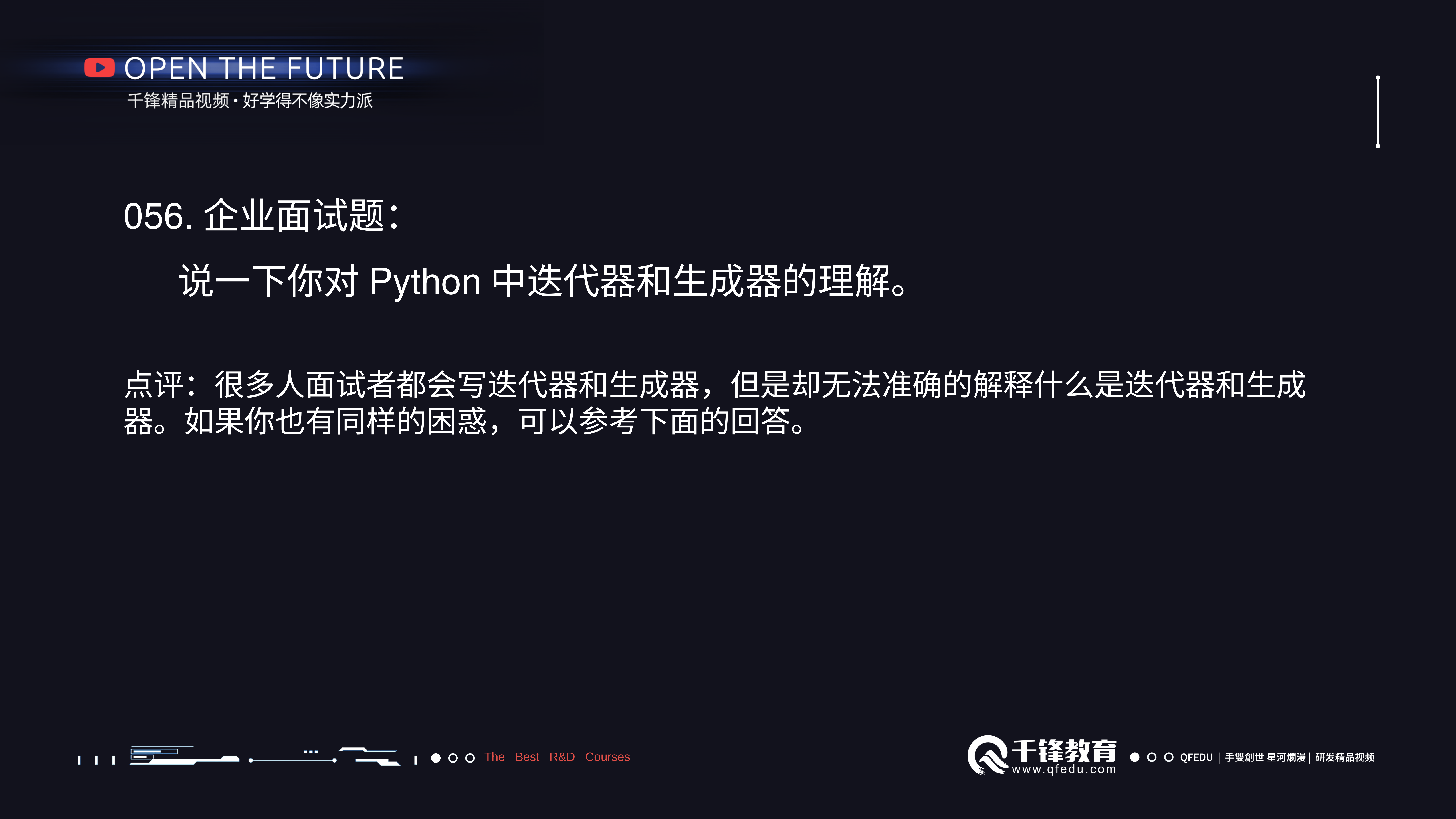

056.企业面试题：
说一下你对Python中迭代器和生成器的理解。
点评：很多人面试者都会写迭代器和生成器，但是却无法准确的解释什么是迭代器和生成器。如果你也有同样的困惑，可以参考下面的回答。